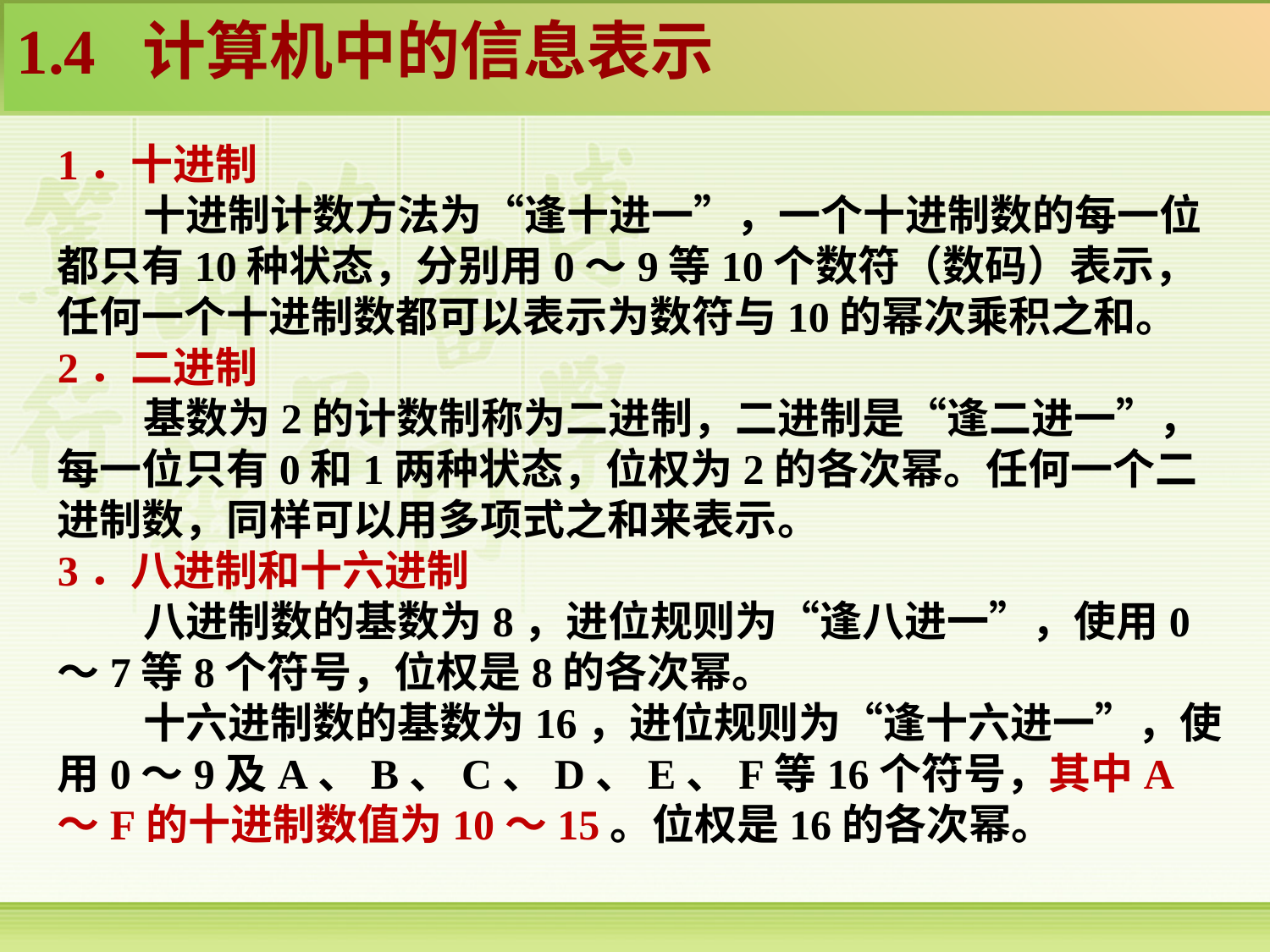

1.4  计算机中的信息表示
1．十进制
        十进制计数方法为“逢十进一”，一个十进制数的每一位都只有10种状态，分别用0～9等10个数符（数码）表示，任何一个十进制数都可以表示为数符与10的幂次乘积之和。
2．二进制
        基数为2的计数制称为二进制，二进制是“逢二进一”，每一位只有0和1两种状态，位权为2的各次幂。任何一个二进制数，同样可以用多项式之和来表示。
3．八进制和十六进制
        八进制数的基数为8，进位规则为“逢八进一”，使用0～7等8个符号，位权是8的各次幂。
        十六进制数的基数为16，进位规则为“逢十六进一”，使用0～9及A、B、C、D、E、F等16个符号，其中A～F的十进制数值为10～15。位权是16的各次幂。

45